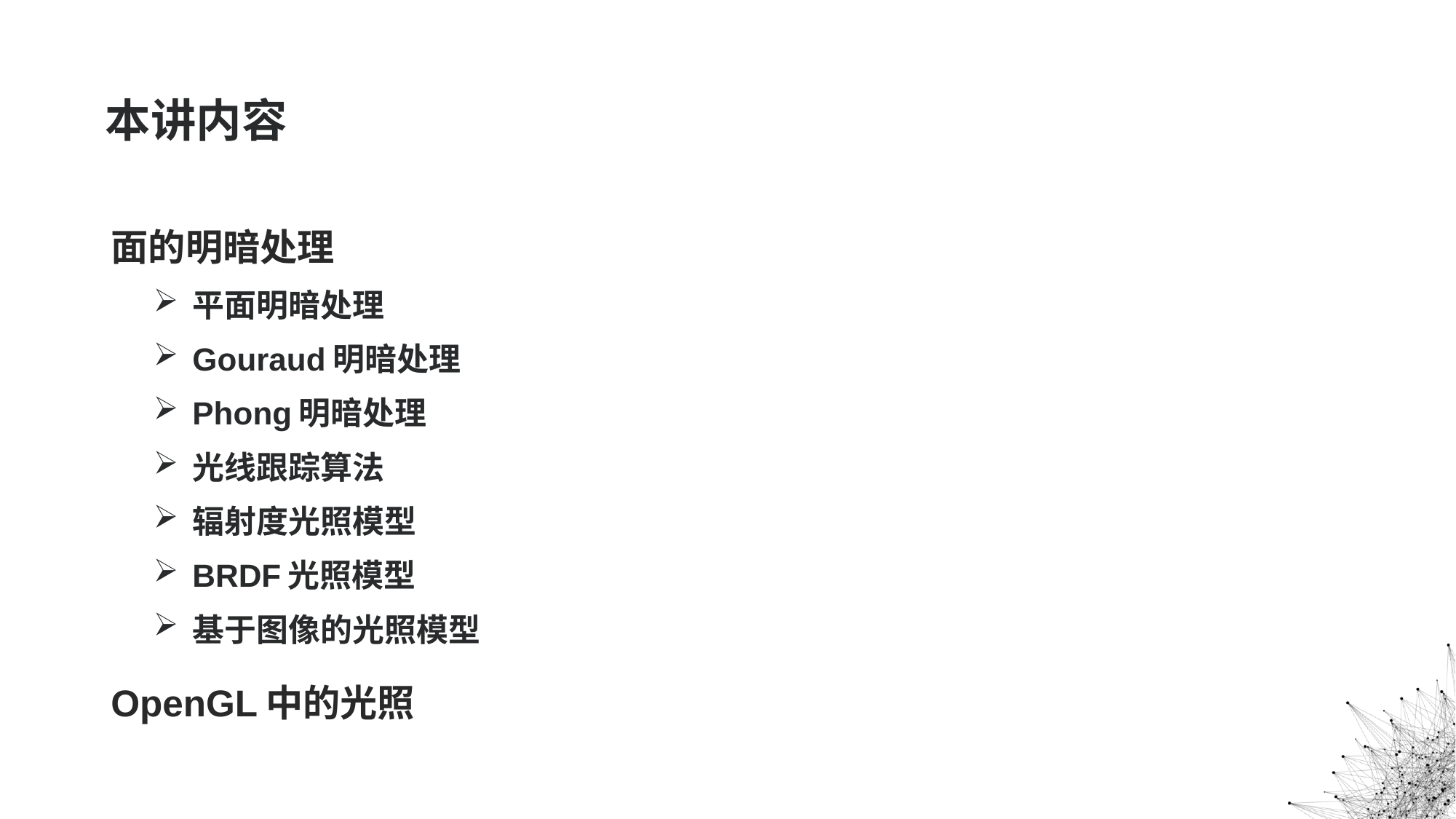

# 本讲内容
面的明暗处理
平面明暗处理
Gouraud明暗处理
Phong明暗处理
光线跟踪算法
辐射度光照模型
BRDF光照模型
基于图像的光照模型
OpenGL中的光照